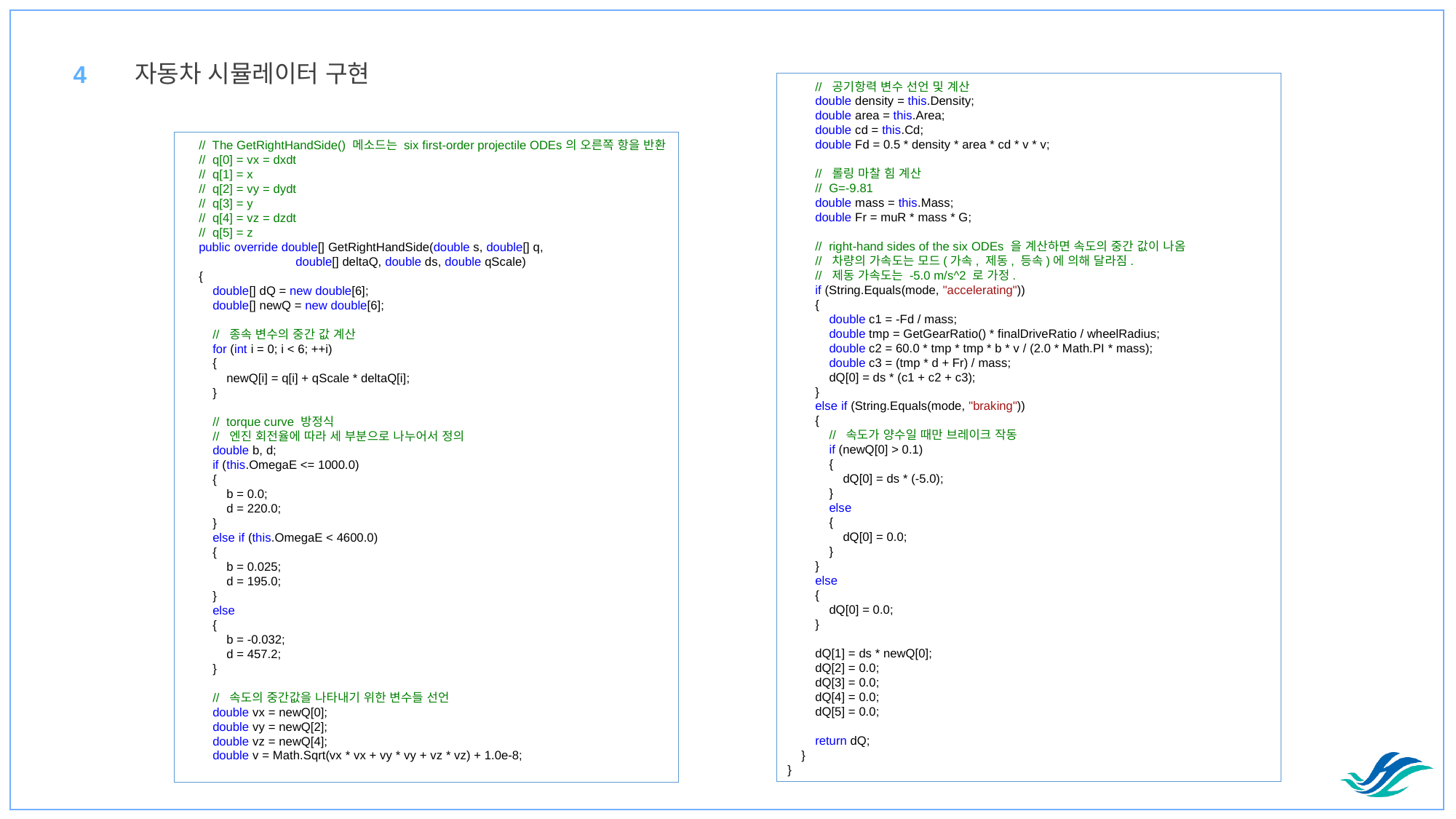

자동차 시뮬레이터 구현
4
        //  공기항력 변수 선언 및 계산
        double density = this.Density;
        double area = this.Area;
        double cd = this.Cd;
        double Fd = 0.5 * density * area * cd * v * v;

        //  롤링 마찰 힘 계산
        //  G=-9.81
        double mass = this.Mass;
        double Fr = muR * mass * G;

        //  right-hand sides of the six ODEs 을 계산하면 속도의 중간 값이 나옴
        //  차량의 가속도는 모드(가속, 제동, 등속)에 의해 달라짐.
        //  제동 가속도는 -5.0 m/s^2 로 가정.
        if (String.Equals(mode, "accelerating"))
        {
            double c1 = -Fd / mass;
            double tmp = GetGearRatio() * finalDriveRatio / wheelRadius;
            double c2 = 60.0 * tmp * tmp * b * v / (2.0 * Math.PI * mass);
            double c3 = (tmp * d + Fr) / mass;
            dQ[0] = ds * (c1 + c2 + c3);
        }
        else if (String.Equals(mode, "braking"))
        {
            //  속도가 양수일 때만 브레이크 작동
            if (newQ[0] > 0.1)
            {
                dQ[0] = ds * (-5.0);
            }
            else
            {
                dQ[0] = 0.0;
            }
        }
        else
        {
            dQ[0] = 0.0;
        }

        dQ[1] = ds * newQ[0];
        dQ[2] = 0.0;
        dQ[3] = 0.0;
        dQ[4] = 0.0;
        dQ[5] = 0.0;

        return dQ;
    }
}
    //  The GetRightHandSide() 메소드는 six first-order projectile ODEs의 오른쪽 항을 반환
    //  q[0] = vx = dxdt
    //  q[1] = x
    //  q[2] = vy = dydt
    //  q[3] = y
    //  q[4] = vz = dzdt
    //  q[5] = z
    public override double[] GetRightHandSide(double s, double[] q,
                                double[] deltaQ, double ds, double qScale)
    {
        double[] dQ = new double[6];
        double[] newQ = new double[6];

        //  종속 변수의 중간 값 계산
        for (int i = 0; i < 6; ++i)
        {
            newQ[i] = q[i] + qScale * deltaQ[i];
        }

        //  torque curve 방정식
        //  엔진 회전율에 따라 세 부분으로 나누어서 정의
        double b, d;
        if (this.OmegaE <= 1000.0)
        {
            b = 0.0;
            d = 220.0;
        }
        else if (this.OmegaE < 4600.0)
        {
            b = 0.025;
            d = 195.0;
        }
        else
        {
            b = -0.032;
            d = 457.2;
        }

        //  속도의 중간값을 나타내기 위한 변수들 선언
        double vx = newQ[0];
        double vy = newQ[2];
        double vz = newQ[4];
        double v = Math.Sqrt(vx * vx + vy * vy + vz * vz) + 1.0e-8;